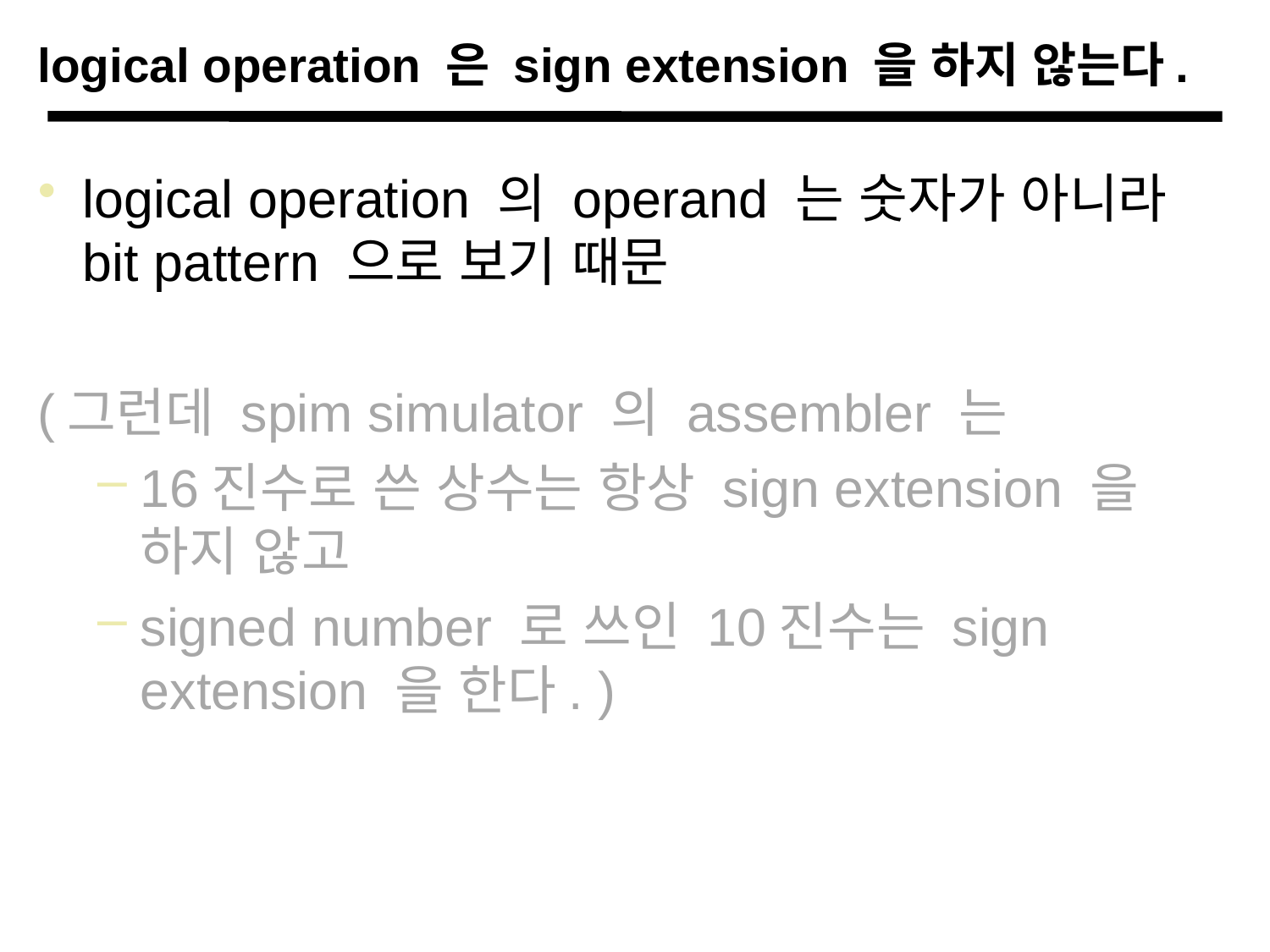

# logical operation 은 sign extension 을 하지 않는다.
logical operation 의 operand 는 숫자가 아니라 bit pattern 으로 보기 때문

(그런데 spim simulator 의 assembler 는
16진수로 쓴 상수는 항상 sign extension 을 하지 않고
signed number 로 쓰인 10진수는 sign extension 을 한다. )